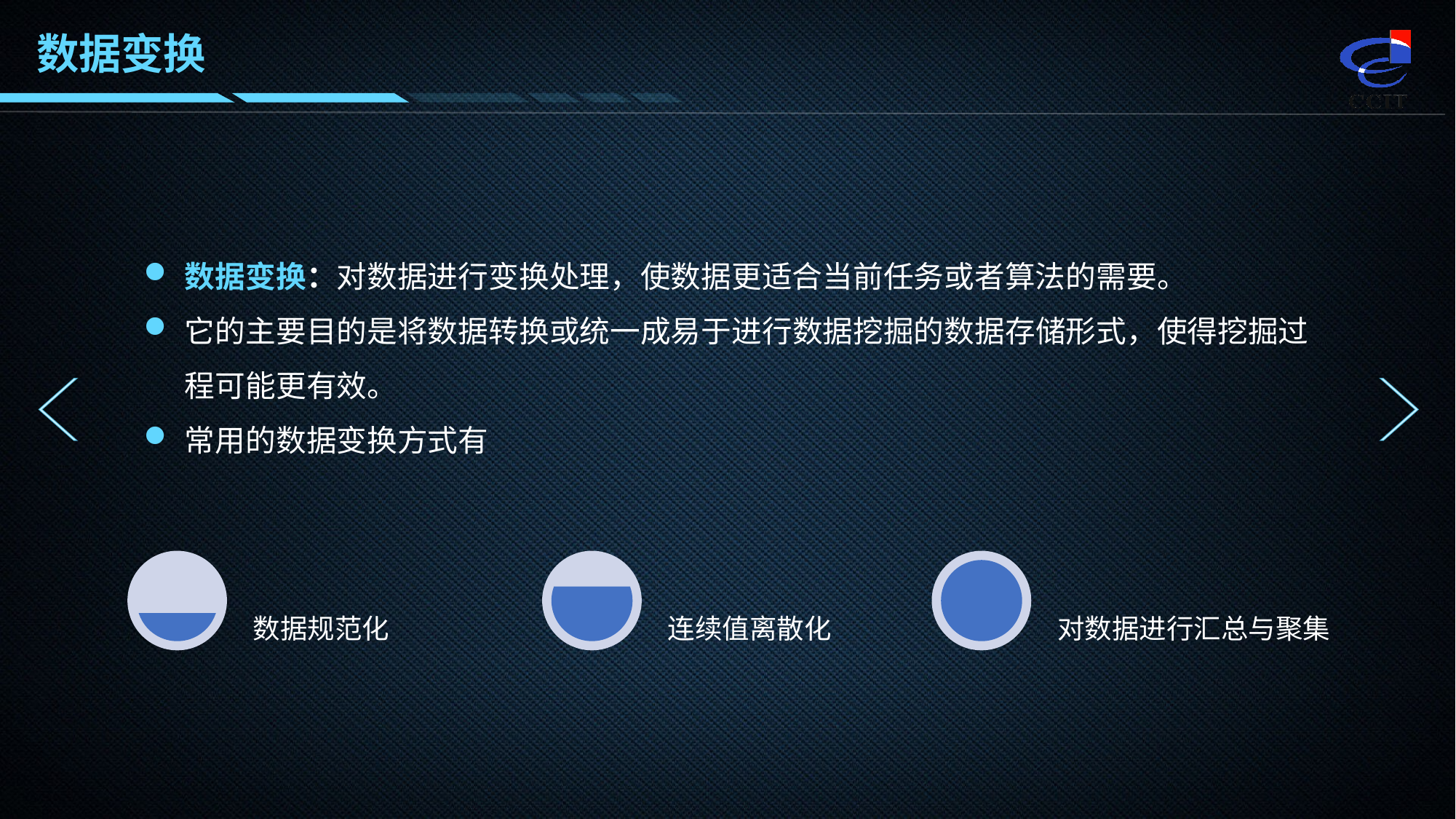

数据变换

数据变换：对数据进行变换处理，使数据更适合当前任务或者算法的需要。
它的主要目的是将数据转换或统一成易于进行数据挖掘的数据存储形式，使得挖掘过程可能更有效。
常用的数据变换方式有

数据规范化

连续值离散化

对数据进行汇总与聚集